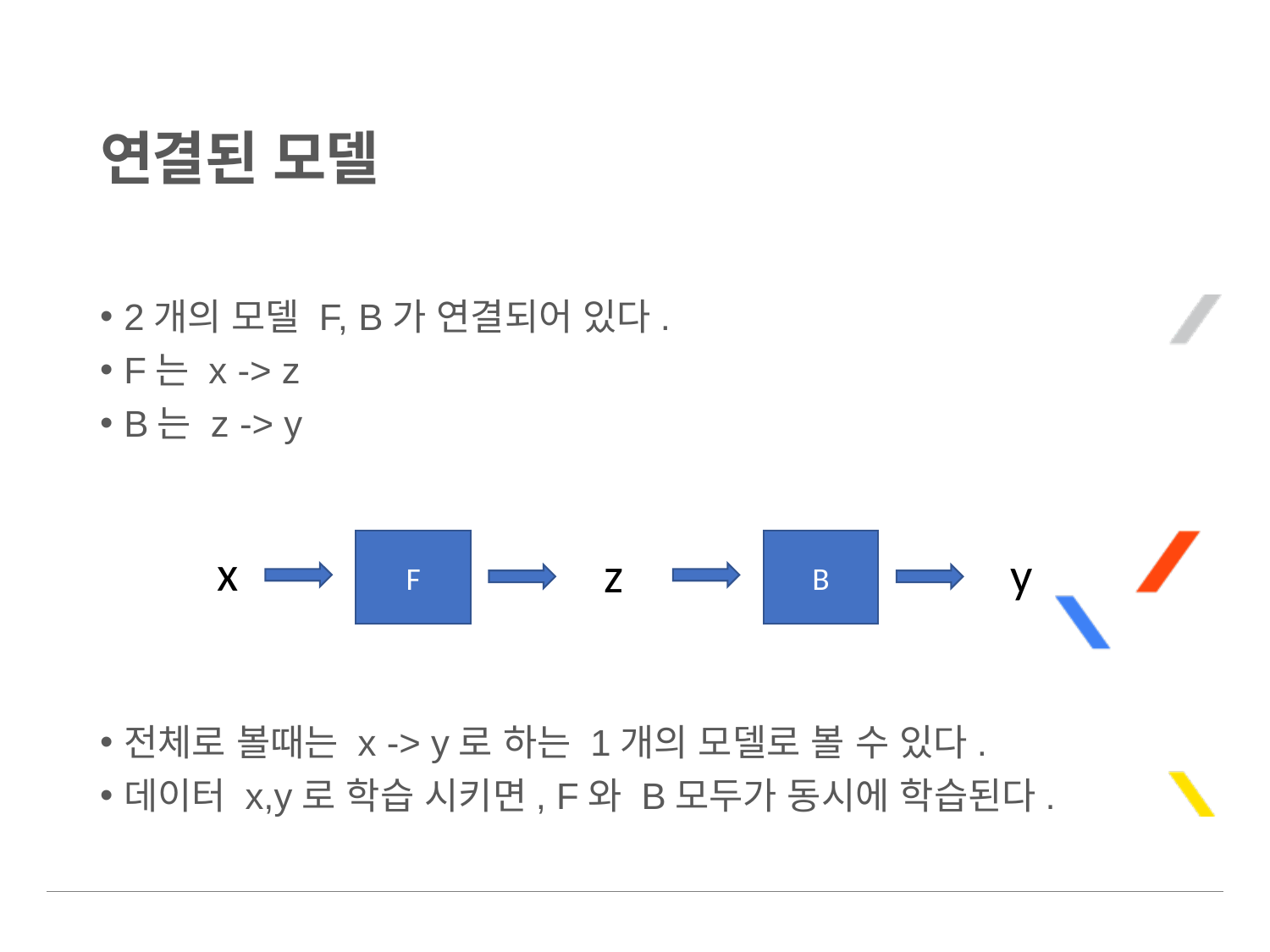

# 연결된 모델
2개의 모델 F, B가 연결되어 있다.
F는 x -> z
B는 z -> y

전체로 볼때는 x -> y로 하는 1개의 모델로 볼 수 있다.
데이터 x,y로 학습 시키면, F와 B모두가 동시에 학습된다.
x
F
z
B
y